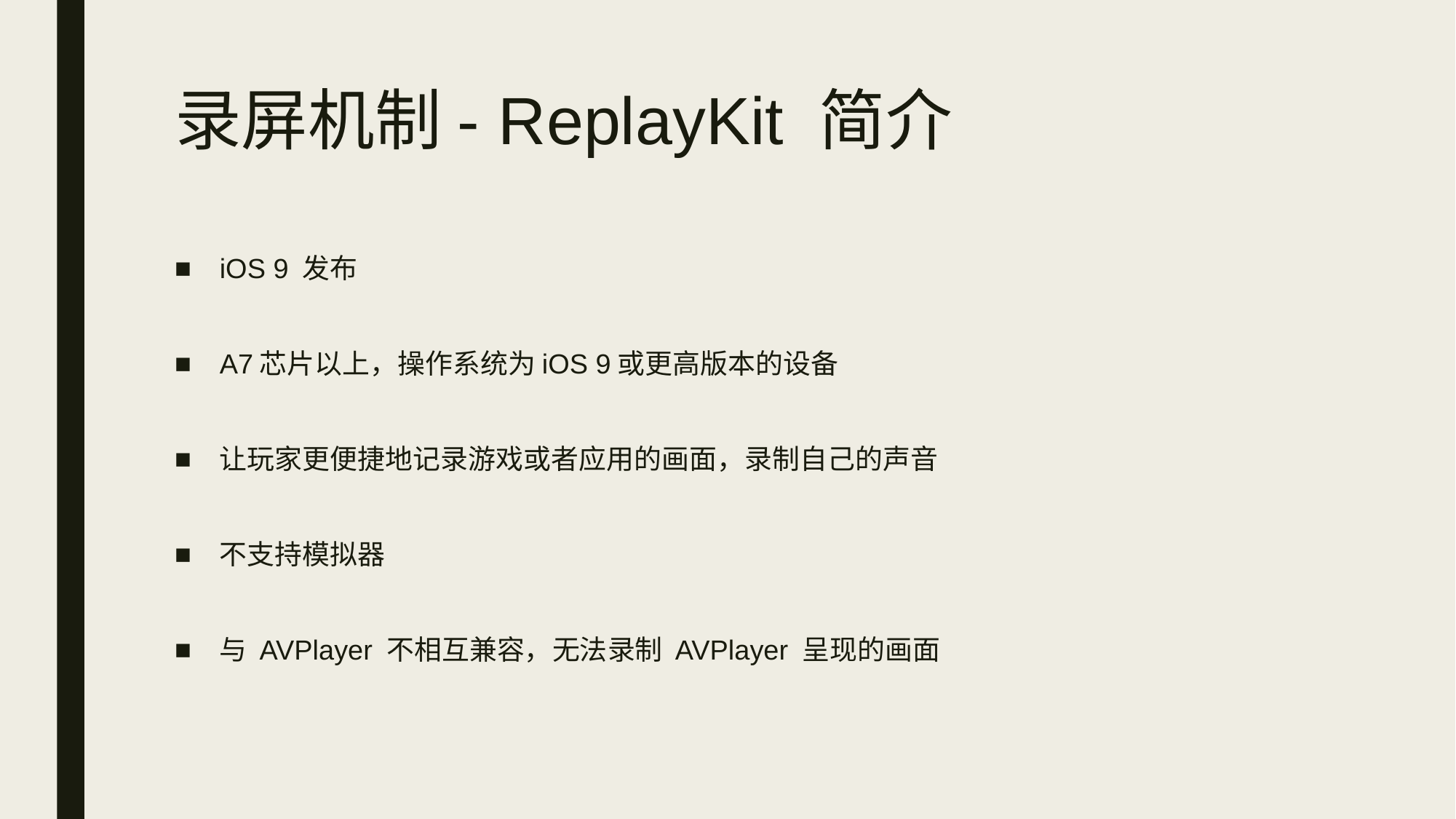

# 录屏机制- ReplayKit 简介
iOS 9 发布

A7芯片以上，操作系统为iOS 9或更高版本的设备

让玩家更便捷地记录游戏或者应用的画面，录制自己的声音

不支持模拟器

与 AVPlayer 不相互兼容，无法录制 AVPlayer 呈现的画面